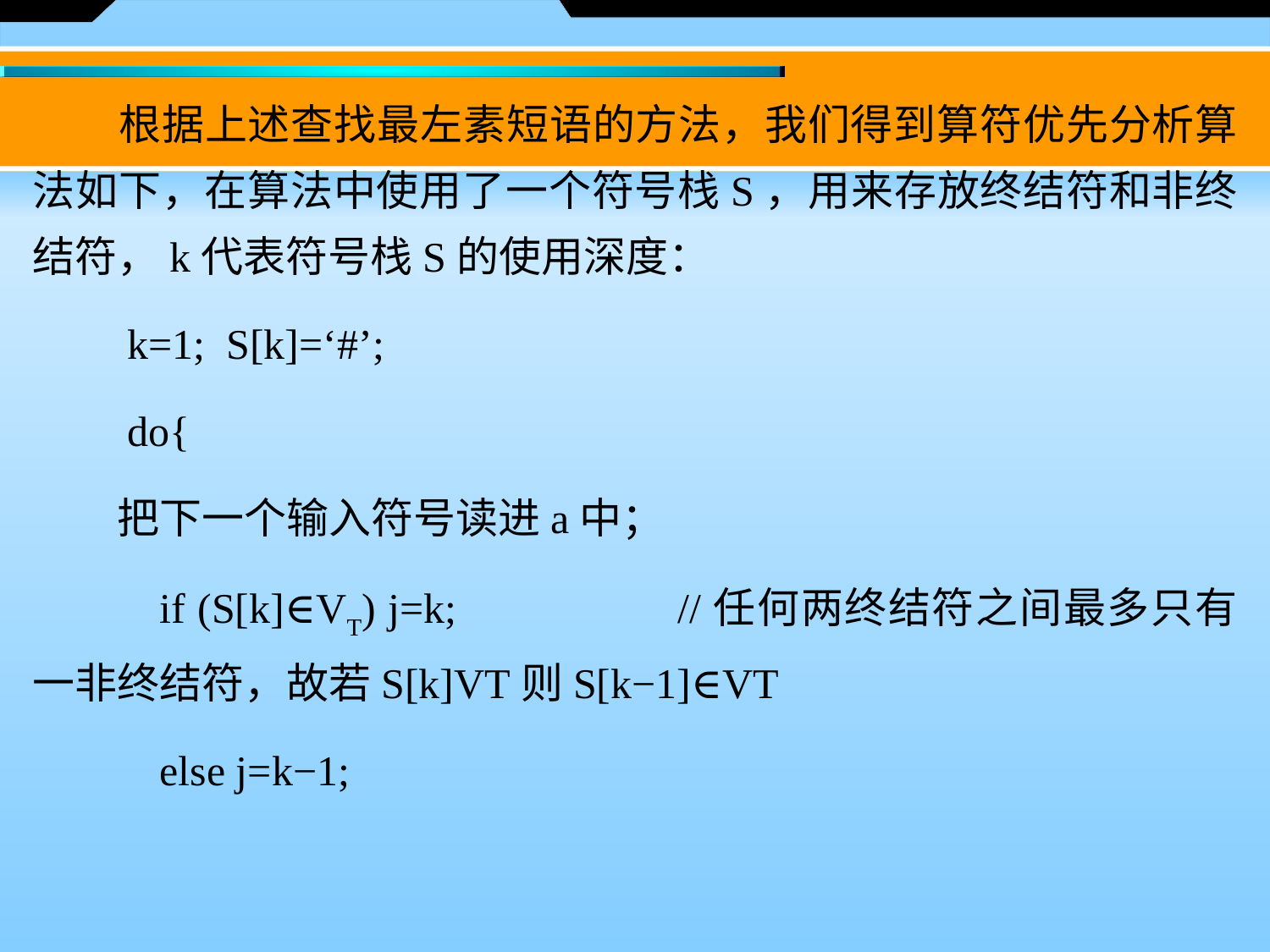

根据上述查找最左素短语的方法，我们得到算符优先分析算法如下，在算法中使用了一个符号栈S，用来存放终结符和非终结符，k代表符号栈S的使用深度：
　　k=1;  S[k]=‘#’;
　　do{
　　把下一个输入符号读进a中；
	if (S[k]∈VT) j=k;     		//任何两终结符之间最多只有一非终结符，故若S[k]VT则S[k−1]∈VT
	else j=k−1;